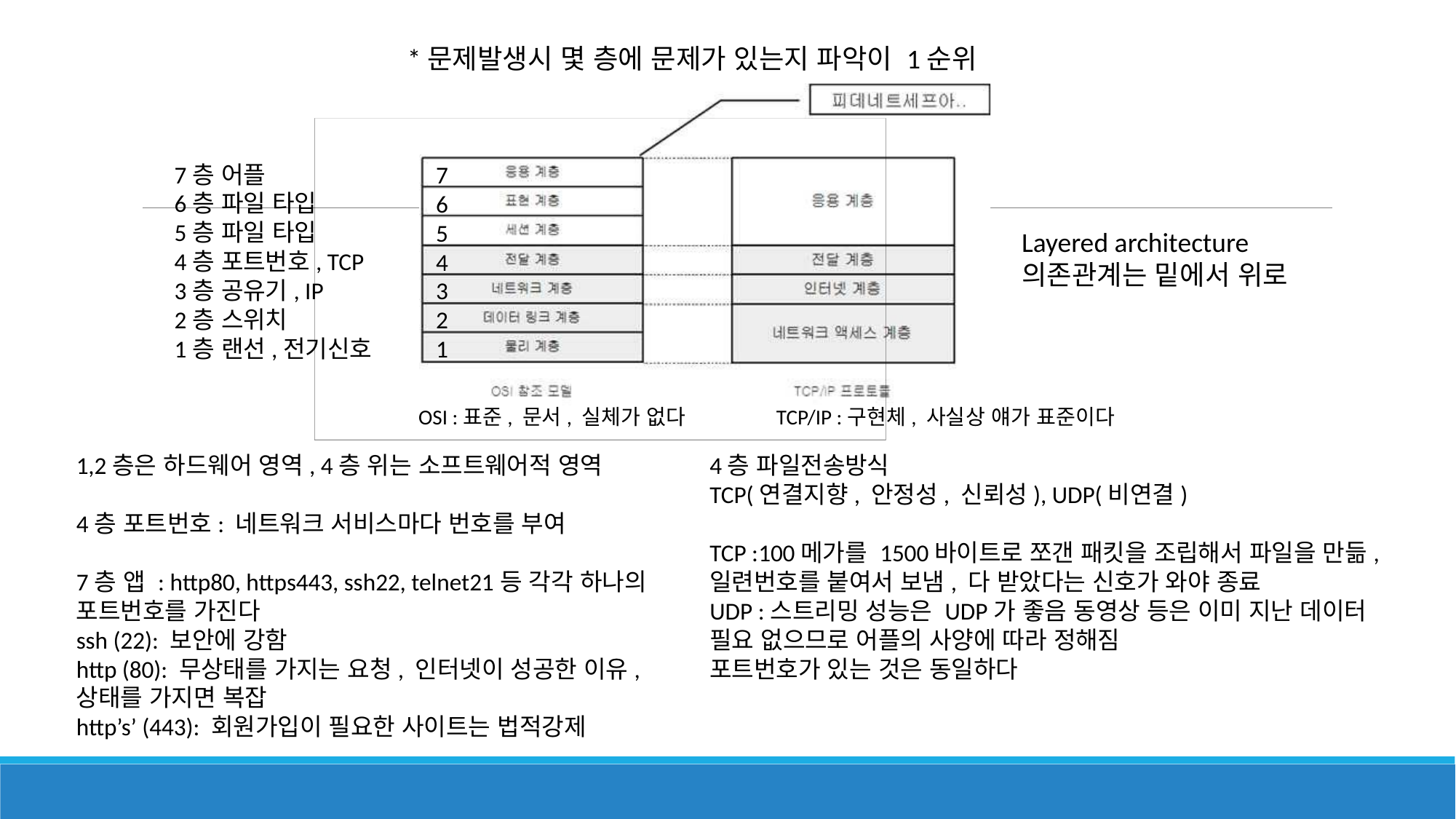

*문제발생시 몇 층에 문제가 있는지 파악이 1순위

7층 어플
6층 파일 타입
5층 파일 타입
4층 포트번호, TCP
3층 공유기, IP
2층 스위치
1층 랜선,전기신호
7
6
5
4
3
2
1
Layered architecture
의존관계는 밑에서 위로
OSI :표준, 문서, 실체가 없다
TCP/IP :구현체, 사실상 얘가 표준이다

1,2층은 하드웨어 영역, 4층 위는 소프트웨어적 영역

4층 포트번호: 네트워크 서비스마다 번호를 부여

7층 앱 : http80, https443, ssh22, telnet21등 각각 하나의 포트번호를 가진다
ssh (22): 보안에 강함
http (80): 무상태를 가지는 요청, 인터넷이 성공한 이유, 상태를 가지면 복잡
http’s’ (443): 회원가입이 필요한 사이트는 법적강제

4층 파일전송방식
TCP(연결지향, 안정성, 신뢰성), UDP(비연결)

TCP :100메가를 1500바이트로 쪼갠 패킷을 조립해서 파일을 만듦, 일련번호를 붙여서 보냄, 다 받았다는 신호가 와야 종료
UDP :스트리밍 성능은 UDP가 좋음 동영상 등은 이미 지난 데이터 필요 없으므로 어플의 사양에 따라 정해짐
포트번호가 있는 것은 동일하다